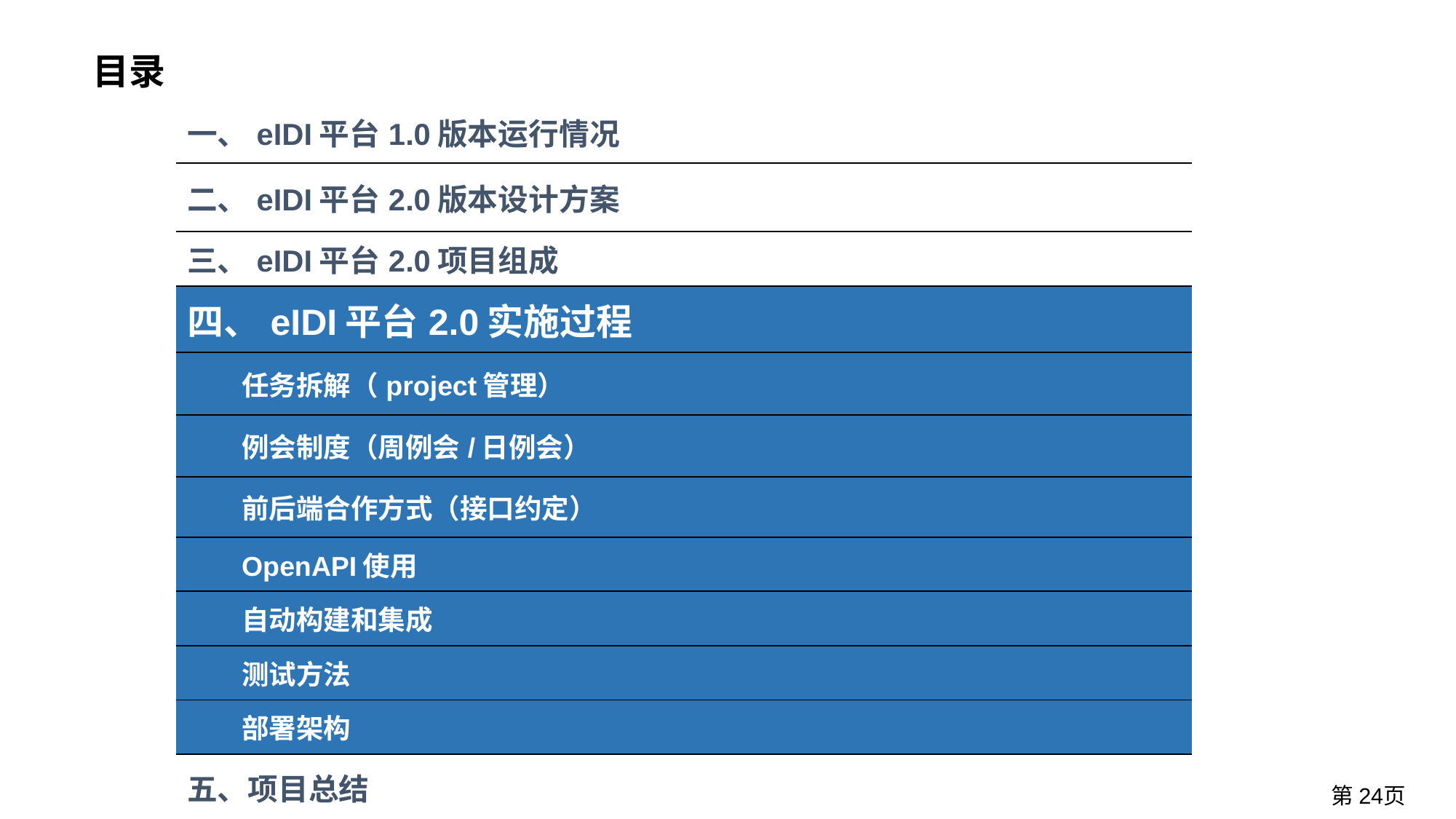

# 目录
| 一、eIDI平台1.0版本运行情况 |
| --- |
| 二、eIDI平台2.0版本设计方案 |
| 三、eIDI平台2.0项目组成 |
| 四、eIDI平台2.0实施过程 |
| 任务拆解（project管理） |
| 例会制度（周例会/日例会） |
| 前后端合作方式（接口约定） |
| OpenAPI使用 |
| 自动构建和集成 |
| 测试方法 |
| 部署架构 |
| 五、项目总结 |